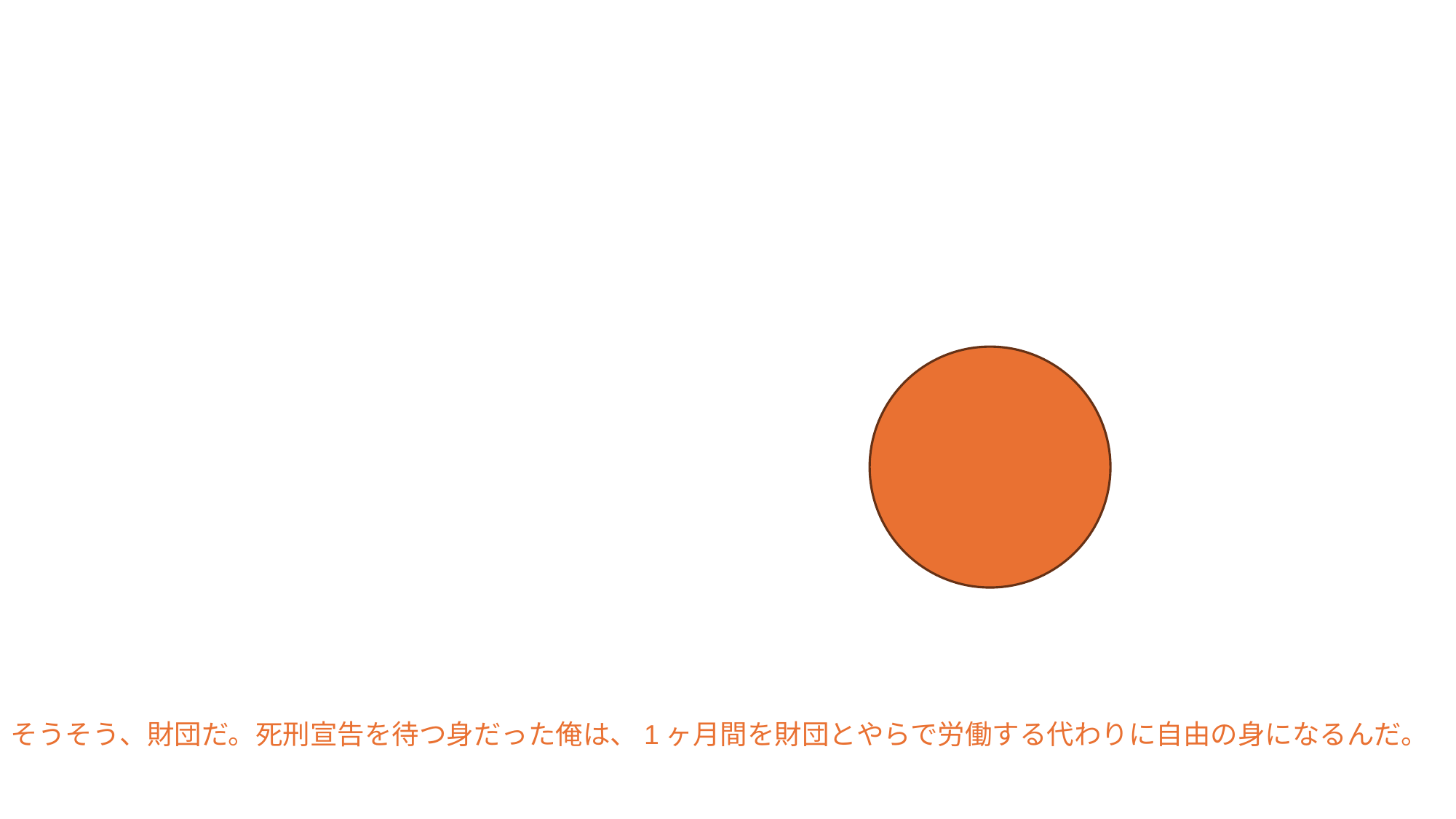

そうそう、財団だ。死刑宣告を待つ身だった俺は、1ヶ月間を財団とやらで労働する代わりに自由の身になるんだ。